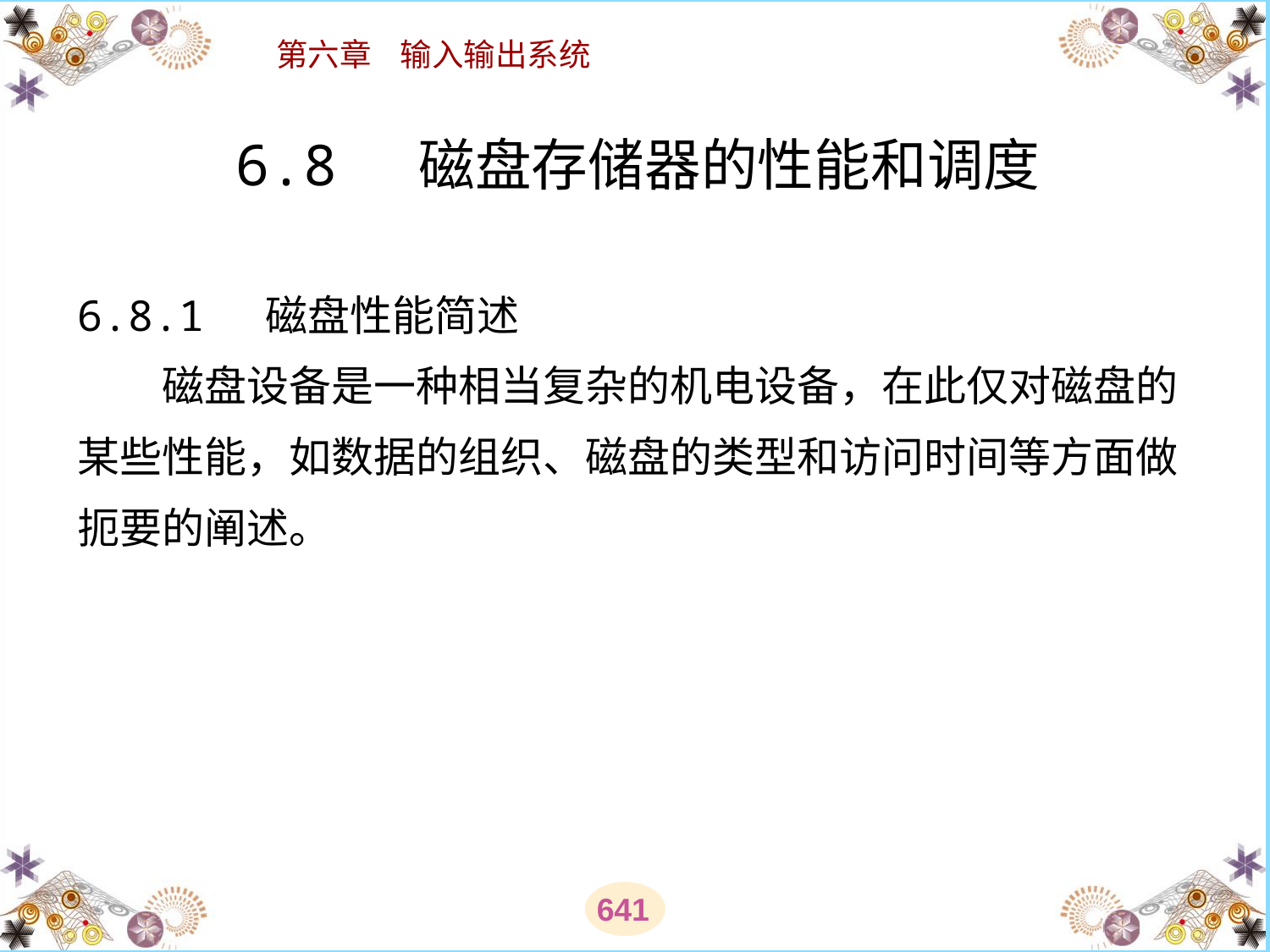

# 6.8  磁盘存储器的性能和调度 6.8.1  磁盘性能简述 　　磁盘设备是一种相当复杂的机电设备，在此仅对磁盘的某些性能，如数据的组织、磁盘的类型和访问时间等方面做扼要的阐述。